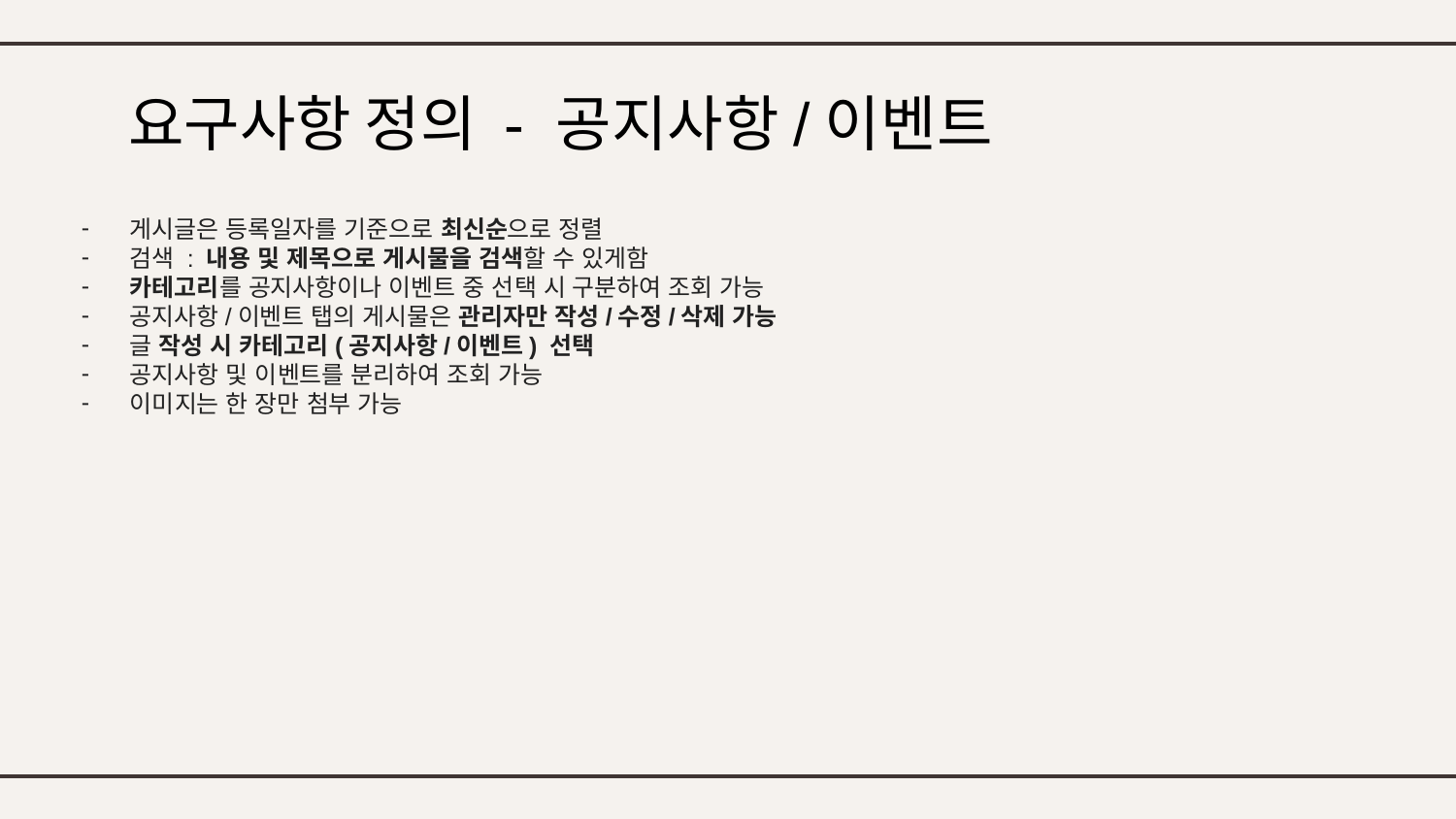

# 요구사항 정의 - 공지사항/이벤트

게시글은 등록일자를 기준으로 최신순으로 정렬
검색 : 내용 및 제목으로 게시물을 검색할 수 있게함
카테고리를 공지사항이나 이벤트 중 선택 시 구분하여 조회 가능
공지사항/이벤트 탭의 게시물은 관리자만 작성/수정/삭제 가능
글 작성 시 카테고리(공지사항/이벤트) 선택
공지사항 및 이벤트를 분리하여 조회 가능
이미지는 한 장만 첨부 가능